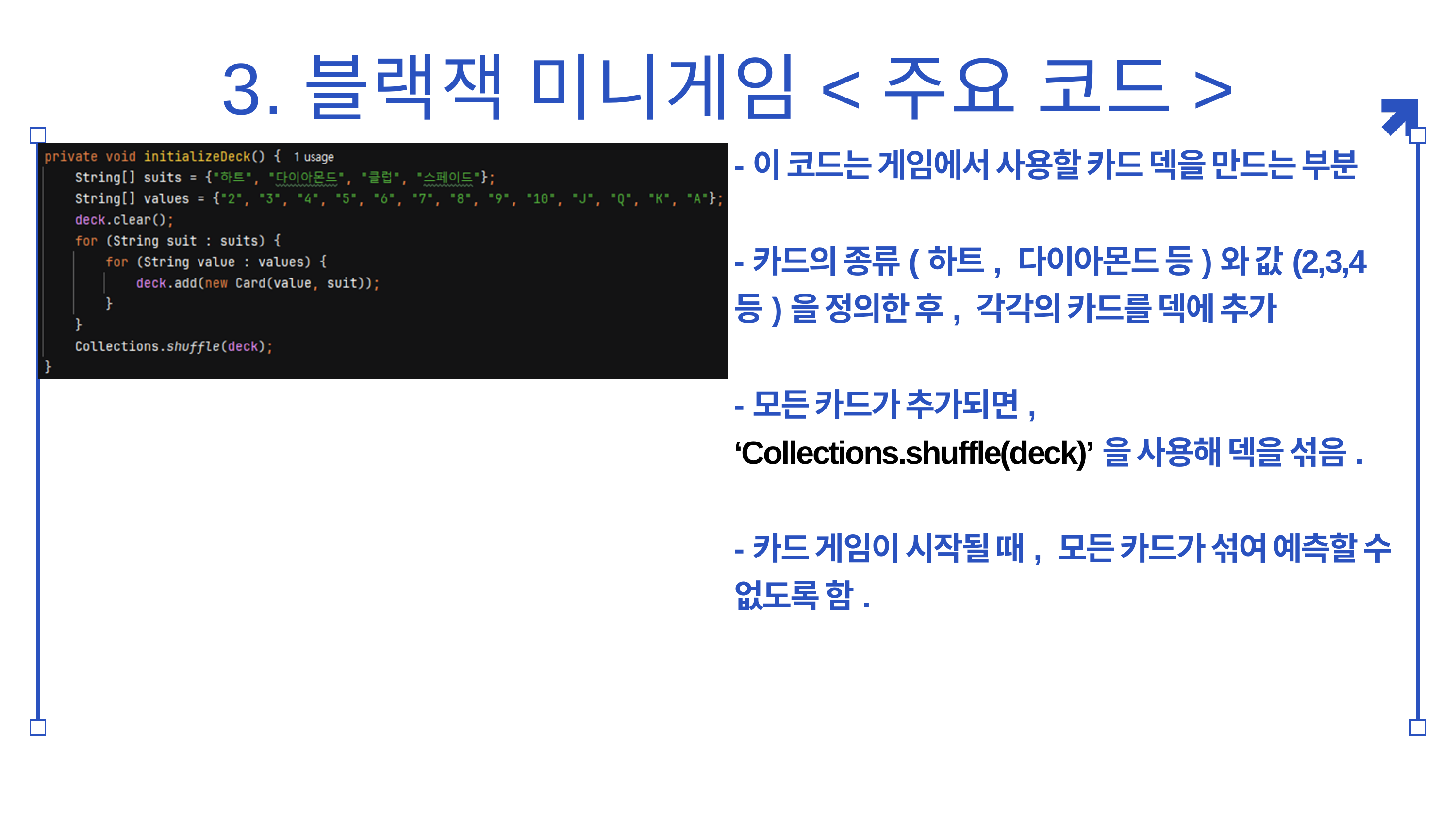

3.블랙잭 미니게임<주요 코드>

-이 코드는 게임에서 사용할 카드 덱을 만드는 부분

-카드의 종류(하트, 다이아몬드 등)와 값(2,3,4 등)을 정의한 후, 각각의 카드를 덱에 추가

-모든 카드가 추가되면, ‘Collections.shuffle(deck)’을 사용해 덱을 섞음.

-카드 게임이 시작될 때, 모든 카드가 섞여 예측할 수 없도록 함.